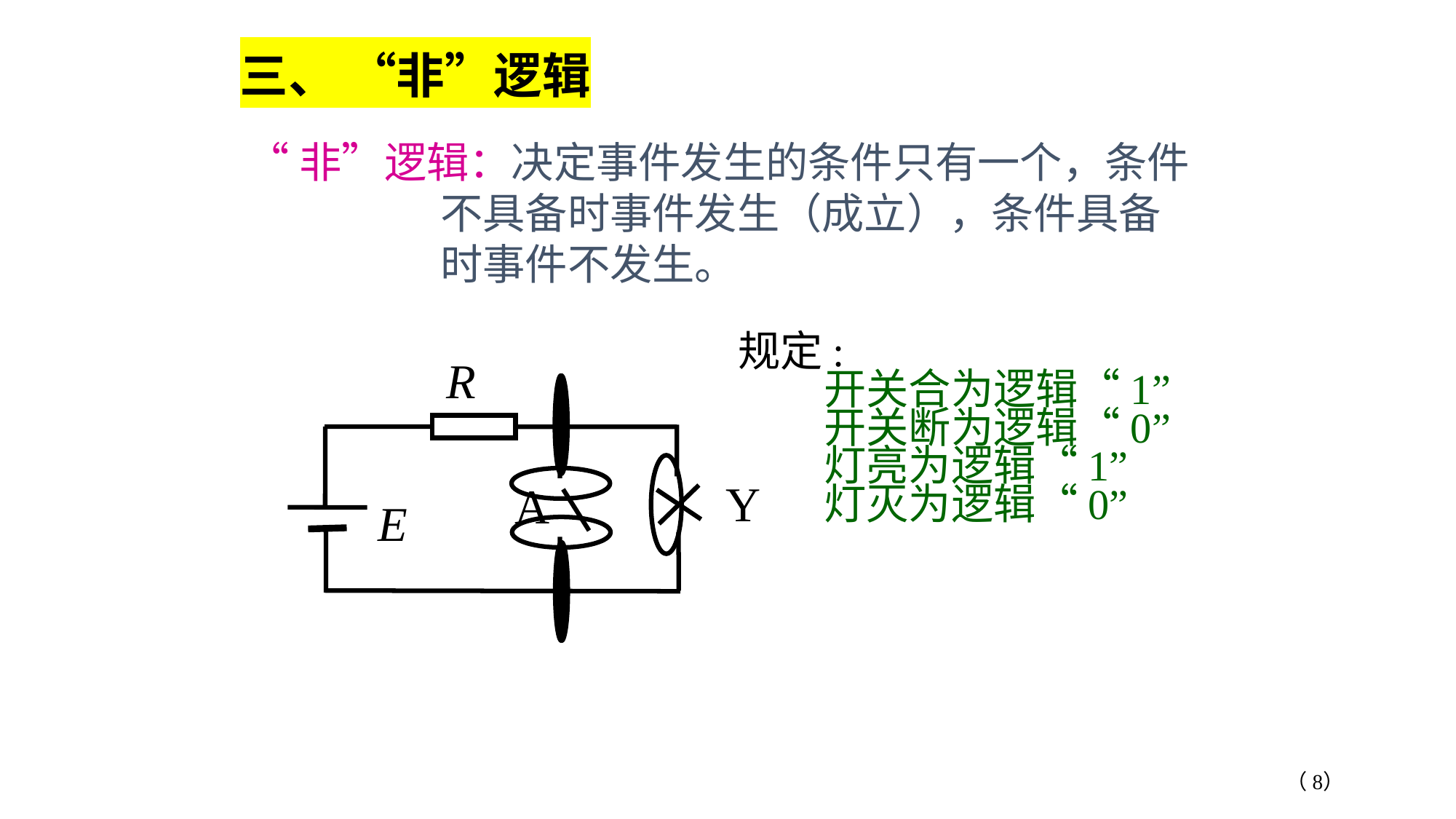

三、 “非”逻辑
“非”逻辑：决定事件发生的条件只有一个，条件不具备时事件发生（成立），条件具备时事件不发生。
规定:
        开关合为逻辑“1”
        开关断为逻辑“0”
        灯亮为逻辑“1”
        灯灭为逻辑“0”
R

Y
A

E

（8）